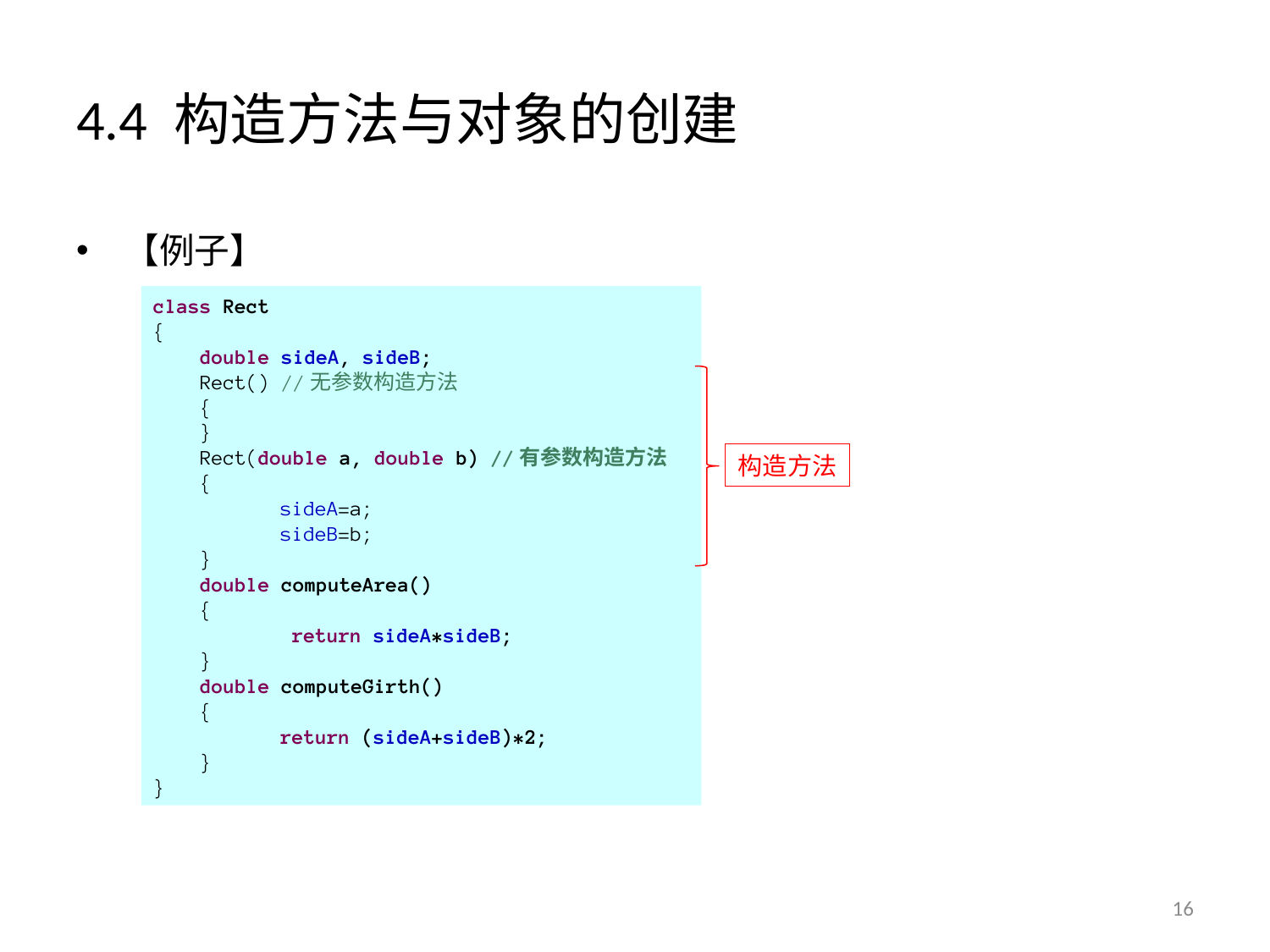

# 4.4 构造方法与对象的创建
【例子】
class Rect
{
    double sideA, sideB;
    Rect() //无参数构造方法
    {
    }
    Rect(double a, double b) //有参数构造方法
    {
    	sideA=a;
    	sideB=b;
    }
    double computeArea()
    {
   	 return sideA*sideB;
    }
    double computeGirth()
    {
    	return (sideA+sideB)*2;
    }
}

构造方法
16